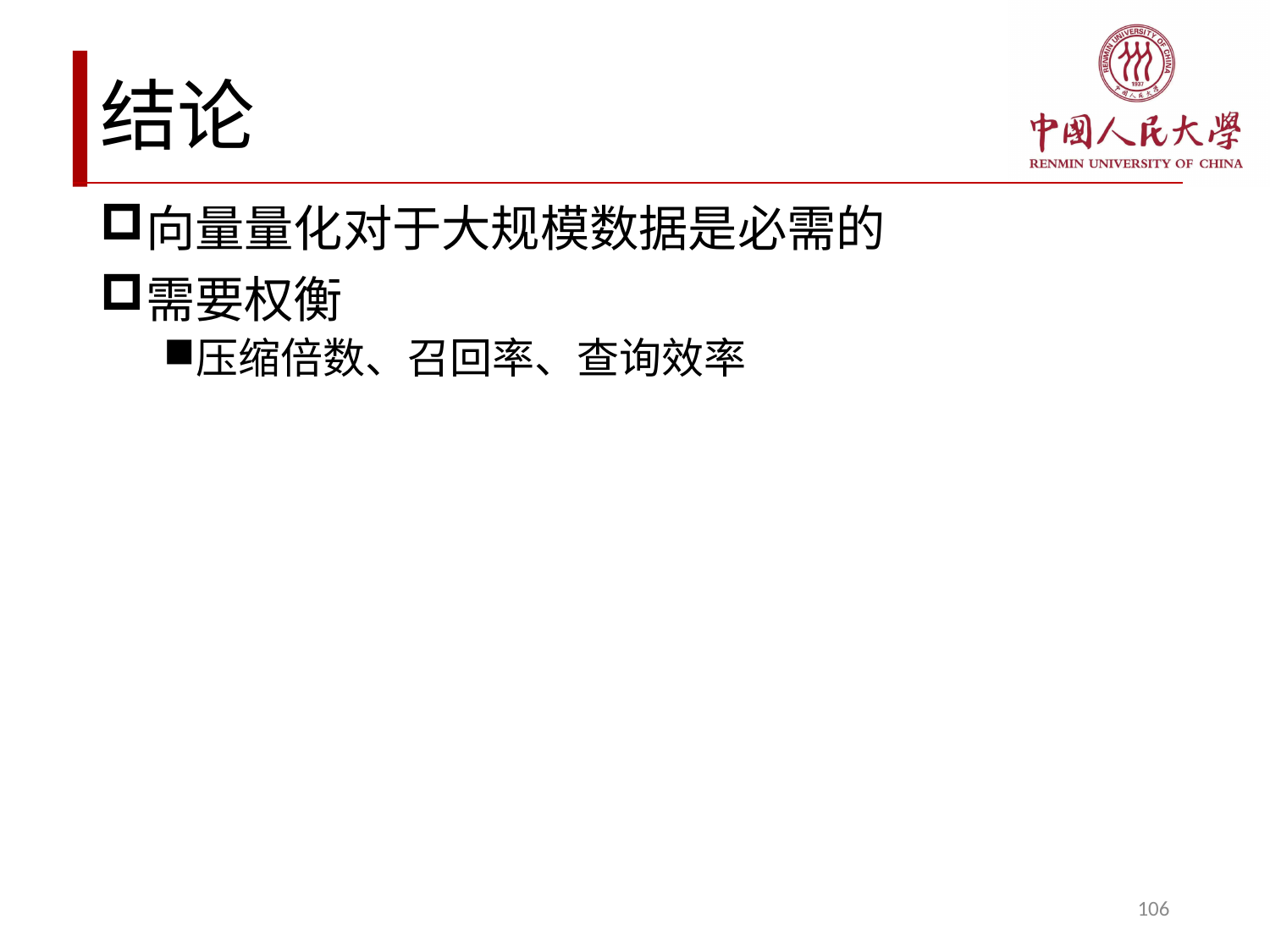

# 结论
向量量化对于大规模数据是必需的
需要权衡
压缩倍数、召回率、查询效率
106